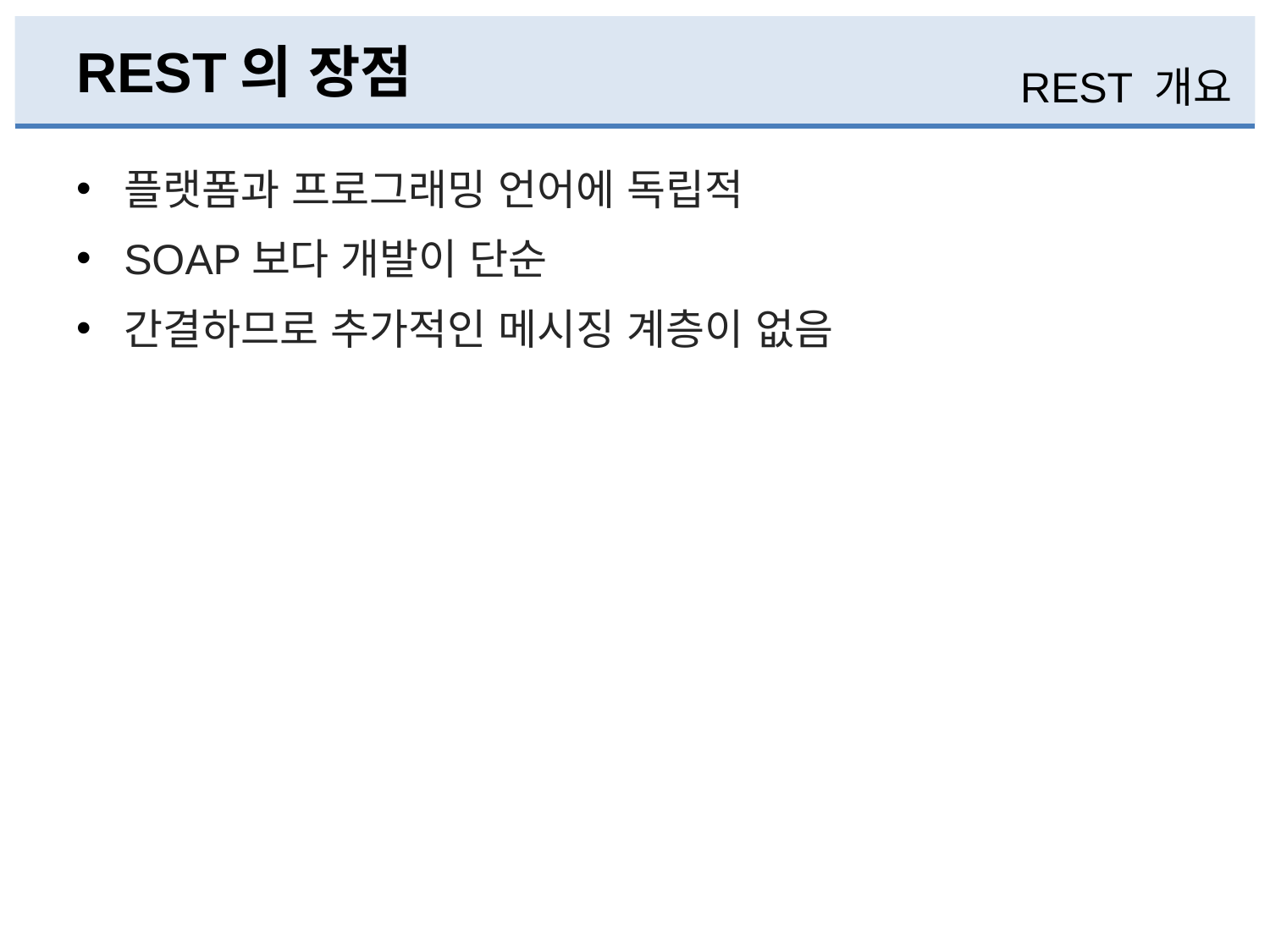

# REST의 장점
REST 개요
플랫폼과 프로그래밍 언어에 독립적
SOAP보다 개발이 단순
간결하므로 추가적인 메시징 계층이 없음